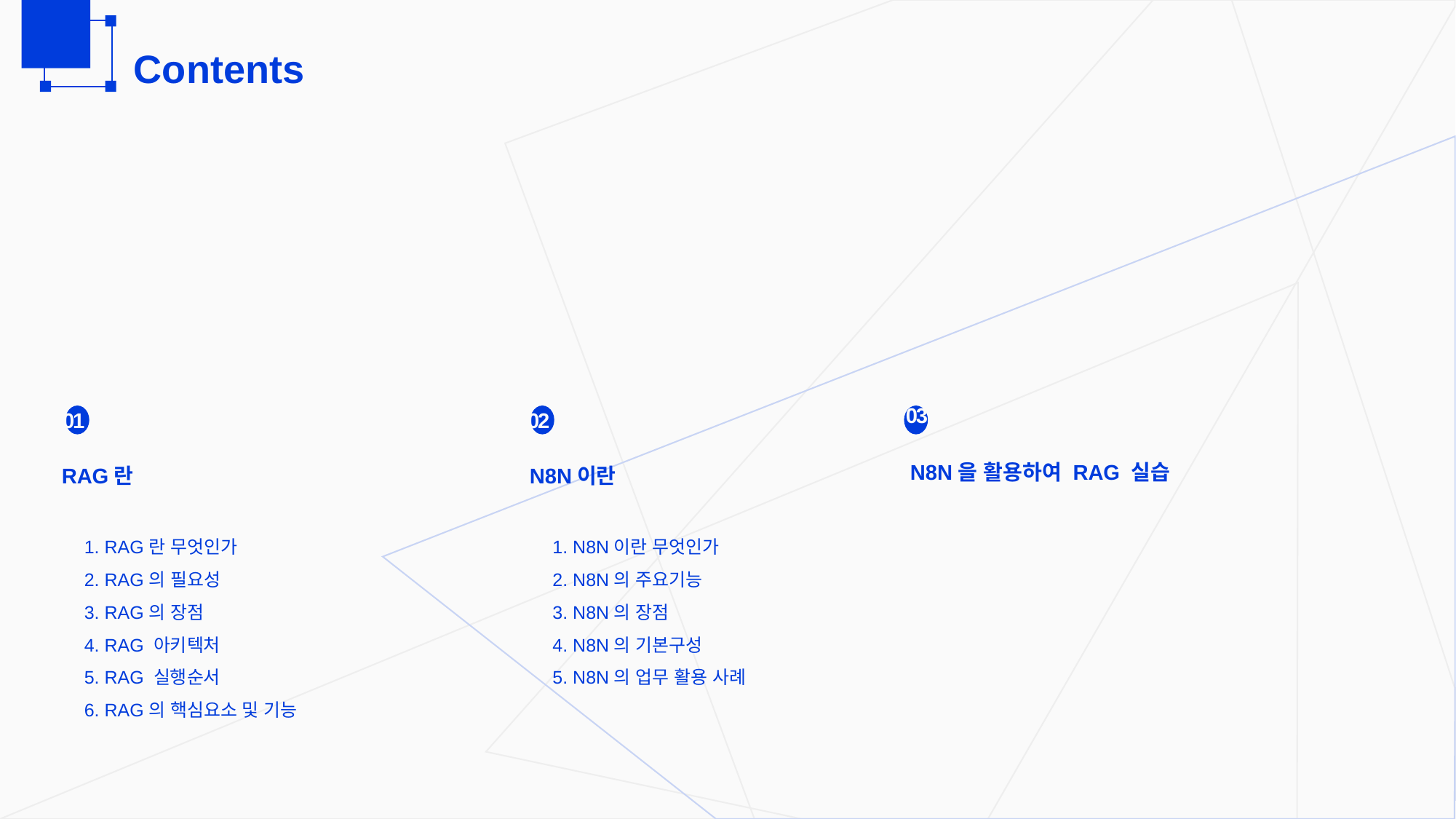

03
01
02

RAG란

N8N이란

N8N을 활용하여 RAG 실습
1. RAG란 무엇인가
2. RAG의 필요성
3. RAG의 장점
4. RAG 아키텍처
5. RAG 실행순서
6. RAG의 핵심요소 및 기능

1. N8N이란 무엇인가
2. N8N의 주요기능
3. N8N의 장점
4. N8N의 기본구성
5. N8N의 업무 활용 사례